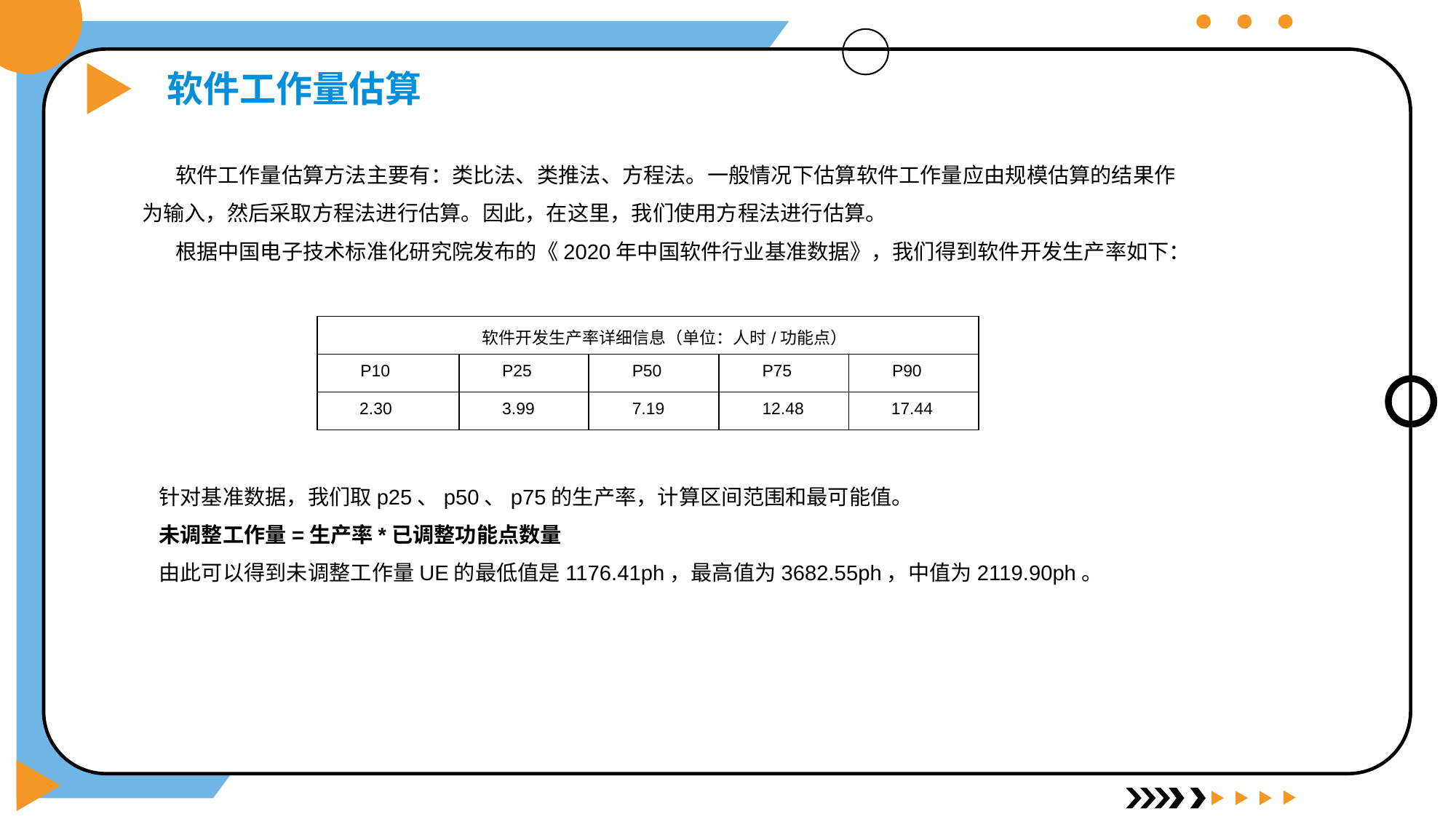

DI评估指标
软件工作量估算

软件工作量估算方法主要有：类比法、类推法、方程法。一般情况下估算软件工作量应由规模估算的结果作为输入，然后采取方程法进行估算。因此，在这里，我们使用方程法进行估算。
根据中国电子技术标准化研究院发布的《2020年中国软件行业基准数据》，我们得到软件开发生产率如下：
| 软件开发生产率详细信息（单位：人时/功能点） |  |  |  |  |
| --- | --- | --- | --- | --- |
| P10 | P25 | P50 | P75 | P90 |
| 2.30 | 3.99 | 7.19 | 12.48 | 17.44 |

针对基准数据，我们取p25、p50、p75的生产率，计算区间范围和最可能值。
未调整工作量=生产率*已调整功能点数量
由此可以得到未调整工作量UE的最低值是1176.41ph，最高值为3682.55ph，中值为2119.90ph。